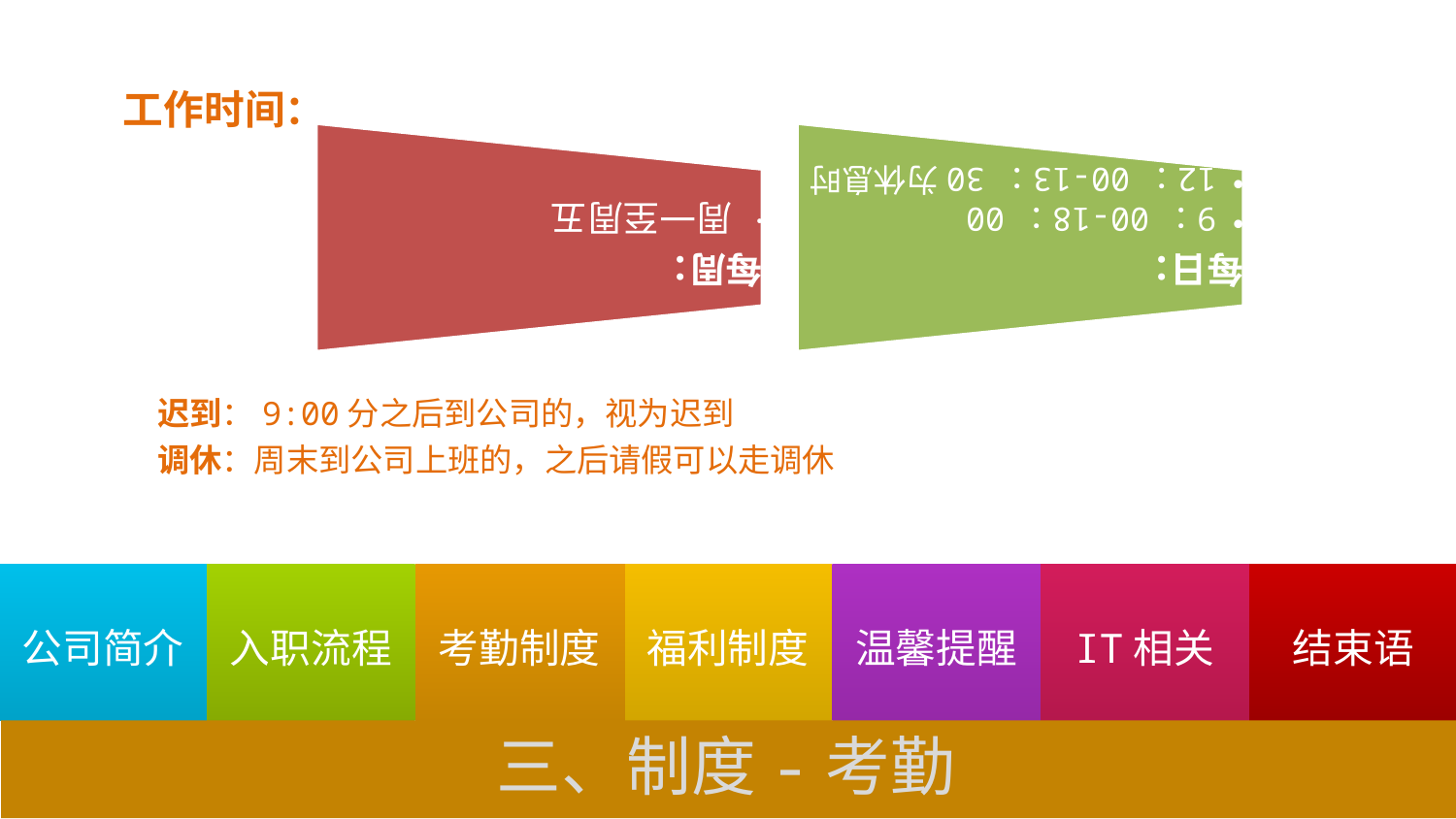

工作时间：
每周：
  周一至周五
每日：
9：00-18：00
12：00-13：30为休息时间
迟到：9:00分之后到公司的，视为迟到
调休：周末到公司上班的，之后请假可以走调休

三、制度-考勤
结束语
温馨提醒
IT相关
公司简介
入职流程
考勤制度
福利制度